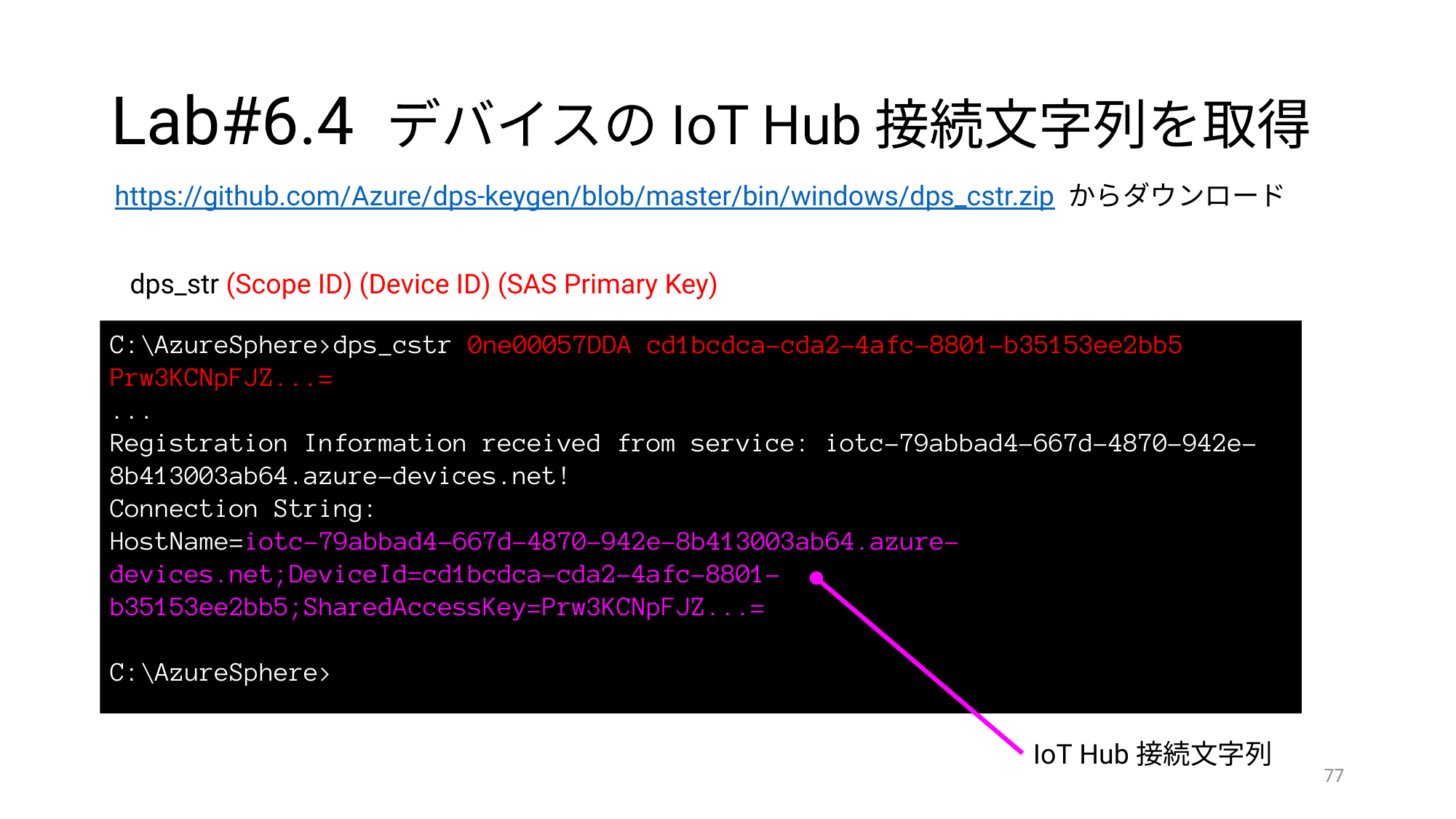

# Lab#6.4 デバイスのIoT Hub接続文字列を取得
https://github.com/Azure/dps-keygen/blob/master/bin/windows/dps_cstr.zip からダウンロード
dps_str (Scope ID) (Device ID) (SAS Primary Key)
C:\AzureSphere>dps_cstr 0ne00057DDA cd1bcdca-cda2-4afc-8801-b35153ee2bb5 Prw3KCNpFJZ...=
...
Registration Information received from service: iotc-79abbad4-667d-4870-942e-8b413003ab64.azure-devices.net!
Connection String:
HostName=iotc-79abbad4-667d-4870-942e-8b413003ab64.azure-devices.net;DeviceId=cd1bcdca-cda2-4afc-8801-b35153ee2bb5;SharedAccessKey=Prw3KCNpFJZ...=

C:\AzureSphere>
IoT Hub接続文字列
77